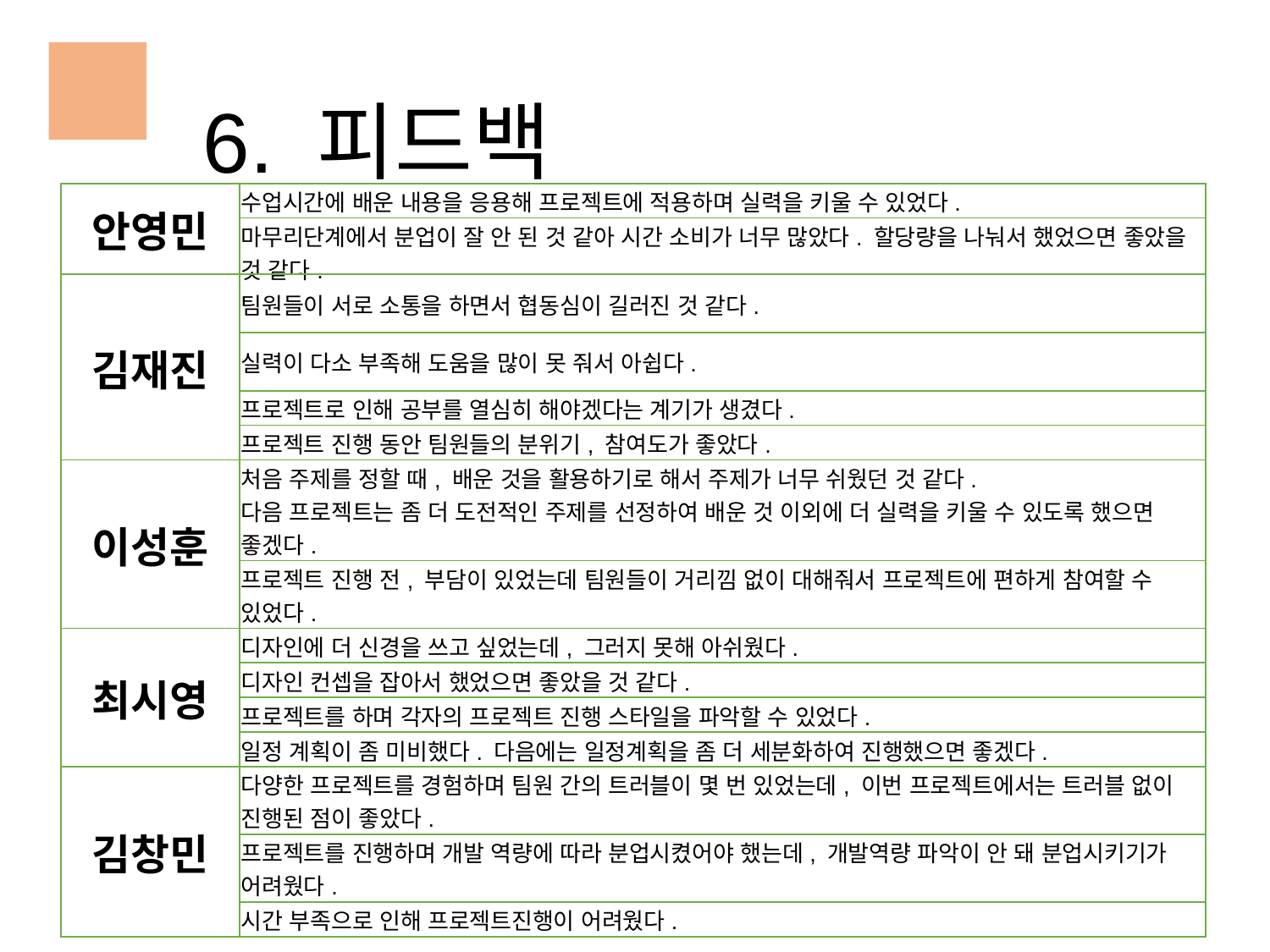

6. 피드백
| 안영민 | 수업시간에 배운 내용을 응용해 프로젝트에 적용하며 실력을 키울 수 있었다. |
| --- | --- |
|  | 마무리단계에서 분업이 잘 안 된 것 같아 시간 소비가 너무 많았다. 할당량을 나눠서 했었으면 좋았을 것 같다. |
| 김재진 | 팀원들이 서로 소통을 하면서 협동심이 길러진 것 같다. |
|  | 실력이 다소 부족해 도움을 많이 못 줘서 아쉽다. |
|  | 프로젝트로 인해 공부를 열심히 해야겠다는 계기가 생겼다. |
|  | 프로젝트 진행 동안 팀원들의 분위기, 참여도가 좋았다. |
| 이성훈 | 처음 주제를 정할 때, 배운 것을 활용하기로 해서 주제가 너무 쉬웠던 것 같다. 다음 프로젝트는 좀 더 도전적인 주제를 선정하여 배운 것 이외에 더 실력을 키울 수 있도록 했으면 좋겠다. |
|  | 프로젝트 진행 전, 부담이 있었는데 팀원들이 거리낌 없이 대해줘서 프로젝트에 편하게 참여할 수 있었다. |
| 최시영 | 디자인에 더 신경을 쓰고 싶었는데, 그러지 못해 아쉬웠다. |
|  | 디자인 컨셉을 잡아서 했었으면 좋았을 것 같다. |
|  | 프로젝트를 하며 각자의 프로젝트 진행 스타일을 파악할 수 있었다. |
|  | 일정 계획이 좀 미비했다. 다음에는 일정계획을 좀 더 세분화하여 진행했으면 좋겠다. |
| 김창민 | 다양한 프로젝트를 경험하며 팀원 간의 트러블이 몇 번 있었는데, 이번 프로젝트에서는 트러블 없이 진행된 점이 좋았다. |
|  | 프로젝트를 진행하며 개발 역량에 따라 분업시켰어야 했는데, 개발역량 파악이 안 돼 분업시키기가 어려웠다. |
|  | 시간 부족으로 인해 프로젝트진행이 어려웠다. |